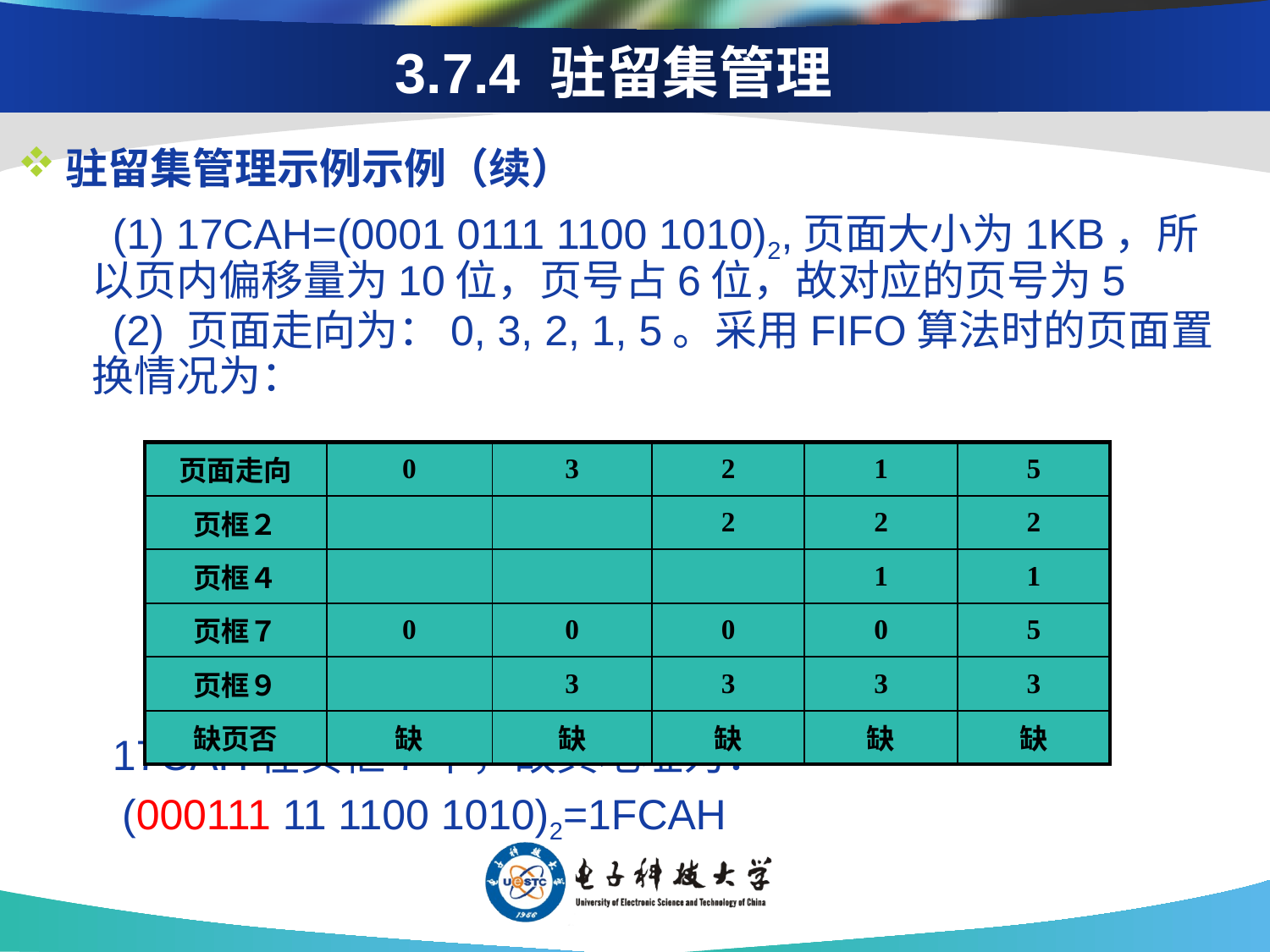

# 3.7.4 驻留集管理
驻留集管理示例示例（续）
　　(1) 17CAH=(0001 0111 1100 1010)2,页面大小为1KB，所以页内偏移量为10位，页号占6位，故对应的页号为5
        (2) 页面走向为：0, 3, 2, 1, 5。采用FIFO算法时的页面置换情况为：

        17CAH在页框7中，故其地址为：
　　 (000111 11 1100 1010)2=1FCAH
| 页面走向 | 0 | 3 | 2 | 1 | 5 |
| --- | --- | --- | --- | --- | --- |
| 页框２ |  |  | 2 | 2 | 2 |
| 页框４ |  |  |  | 1 | 1 |
| 页框７ | 0 | 0 | 0 | 0 | 5 |
| 页框９ |  | 3 | 3 | 3 | 3 |
| 缺页否 | 缺 | 缺 | 缺 | 缺 | 缺 |